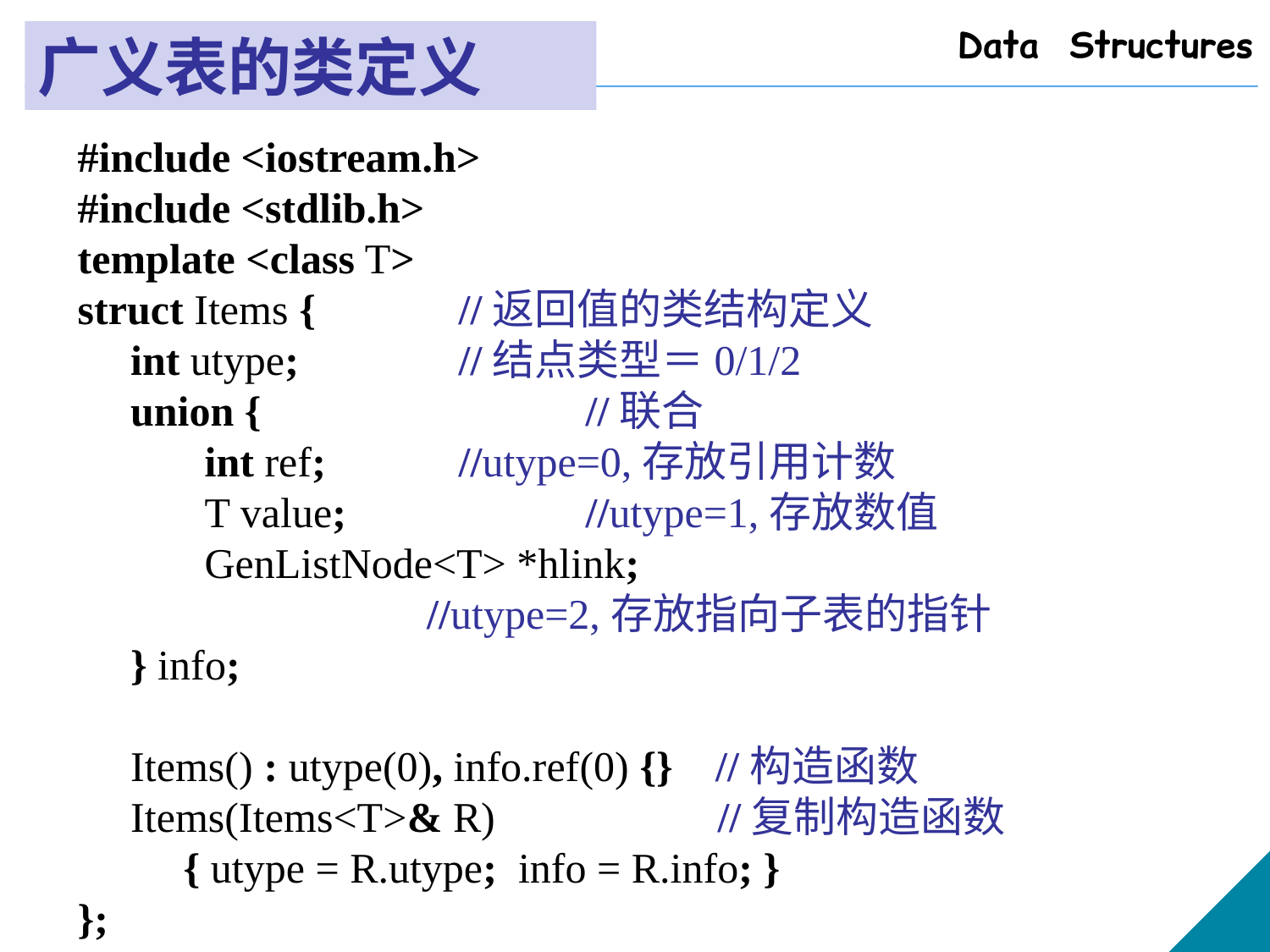

广义表的类定义
#include <iostream.h>
#include <stdlib.h>
template <class T>
struct Items {		//返回值的类结构定义
     int utype;		//结点类型＝0/1/2
     union {			//联合
	int ref;		//utype=0,存放引用计数
	T value;		//utype=1,存放数值
	GenListNode<T> *hlink;
 		         //utype=2,存放指向子表的指针
     } info;

     Items() : utype(0), info.ref(0) {}    //构造函数
     Items(Items<T>& R)                     //复制构造函数
          { utype = R.utype;  info = R.info; }
};